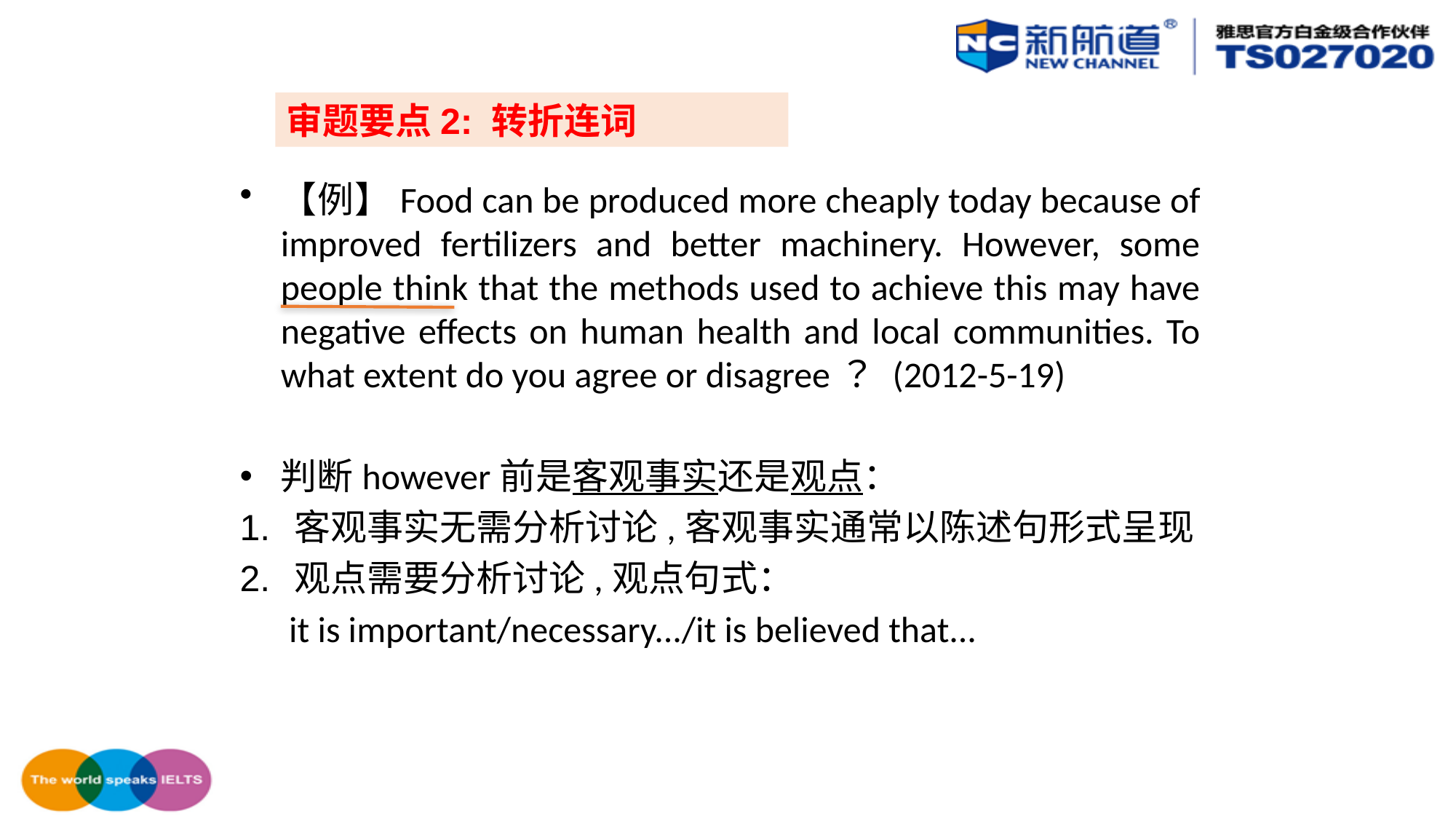

审题要点2: 转折连词

【例】Food can be produced more cheaply today because of improved fertilizers and better machinery. However, some people think that the methods used to achieve this may have negative effects on human health and local communities. To what extent do you agree or disagree？ (2012-5-19)

判断however前是客观事实还是观点：
客观事实无需分析讨论,客观事实通常以陈述句形式呈现
观点需要分析讨论,观点句式：
      it is important/necessary.../it is believed that...